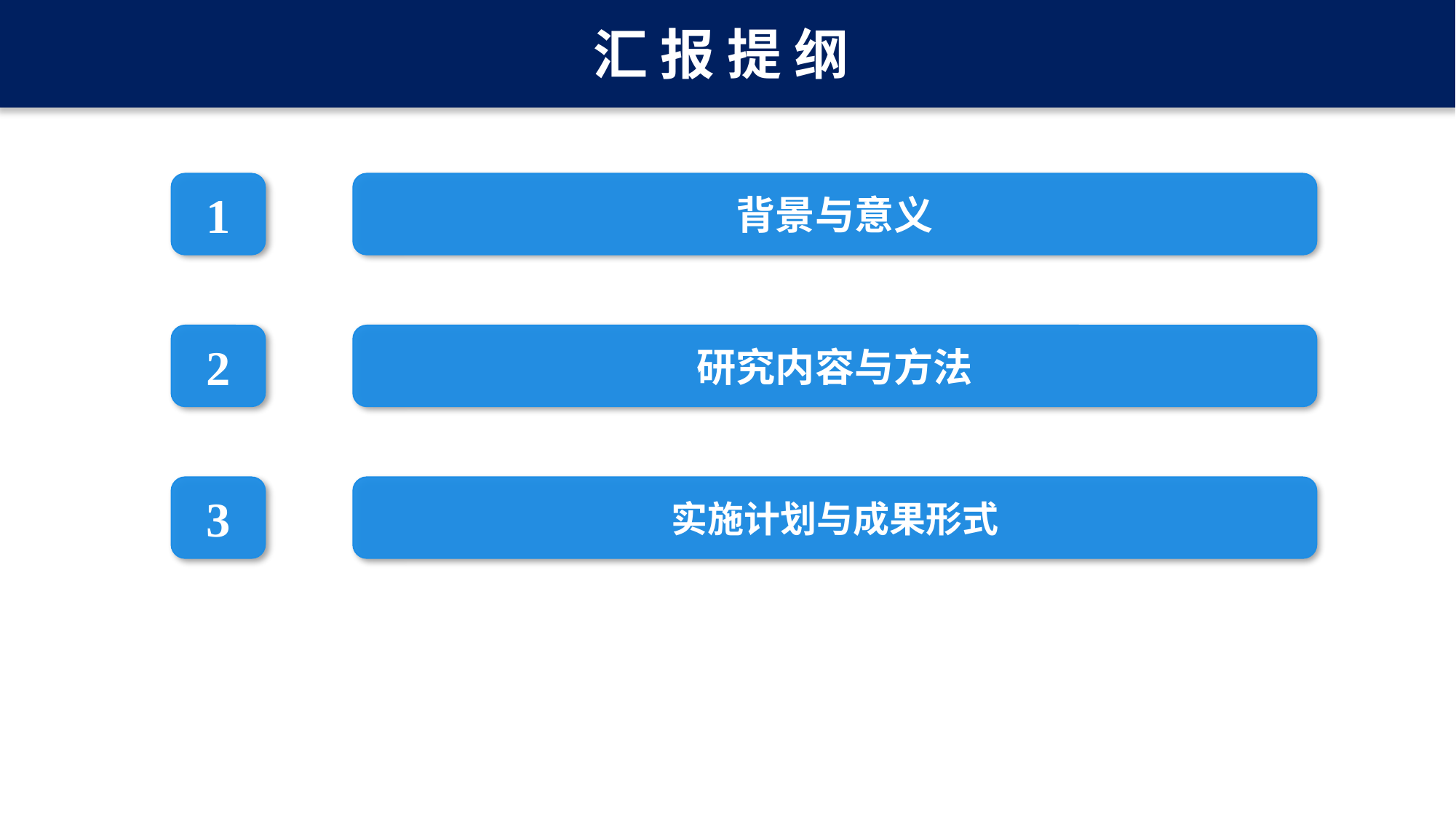

汇 报 提 纲
提     纲
1
背景与意义
2
研究内容与方法
3
实施计划与成果形式